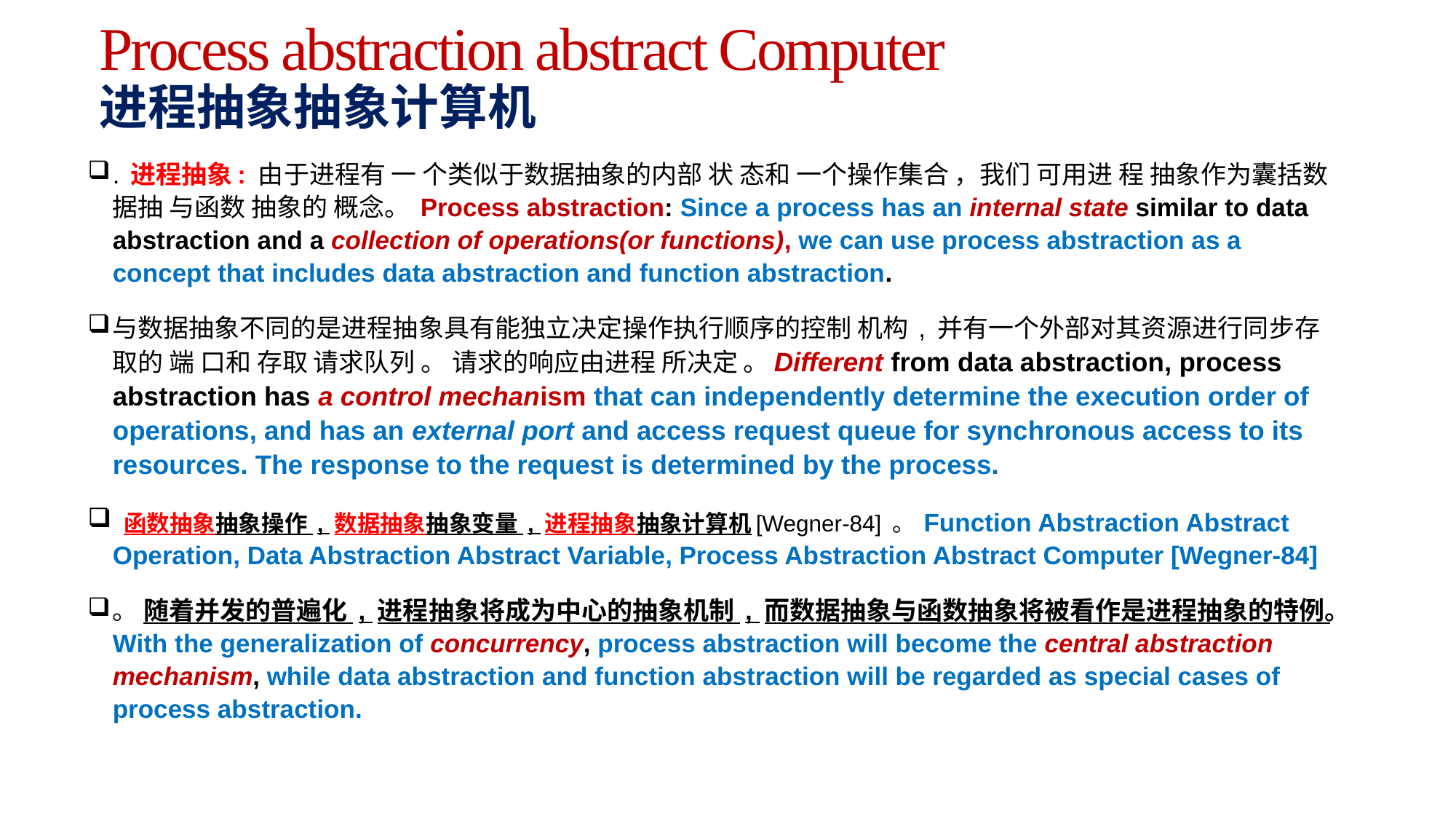

# Process abstraction abstract Computer 进程抽象抽象计算机
. 进程抽象: 由于进程有 一 个类似于数据抽象的内部 状 态和 一个操作集合 ，我们 可用进 程 抽象作为囊括数据抽 与函数 抽象的 概念。 Process abstraction: Since a process has an internal state similar to data abstraction and a collection of operations(or functions), we can use process abstraction as a concept that includes data abstraction and function abstraction.
与数据抽象不同的是进程抽象具有能独立决定操作执行顺序的控制 机构 , 并有一个外部对其资源进行同步存 取的 端 口和 存取 请求队列 。 请求的响应由进程 所决定 。Different from data abstraction, process abstraction has a control mechanism that can independently determine the execution order of operations, and has an external port and access request queue for synchronous access to its resources. The response to the request is determined by the process.
 函数抽象抽象操作 , 数据抽象抽象变量 , 进程抽象抽象计算机[Wegner-84] 。 Function Abstraction Abstract Operation, Data Abstraction Abstract Variable, Process Abstraction Abstract Computer [Wegner-84]
。 随着并发的普遍化 , 进程抽象将成为中心的抽象机制 , 而数据抽象与函数抽象将被看作是进程抽象的特例。With the generalization of concurrency, process abstraction will become the central abstraction mechanism, while data abstraction and function abstraction will be regarded as special cases of process abstraction.